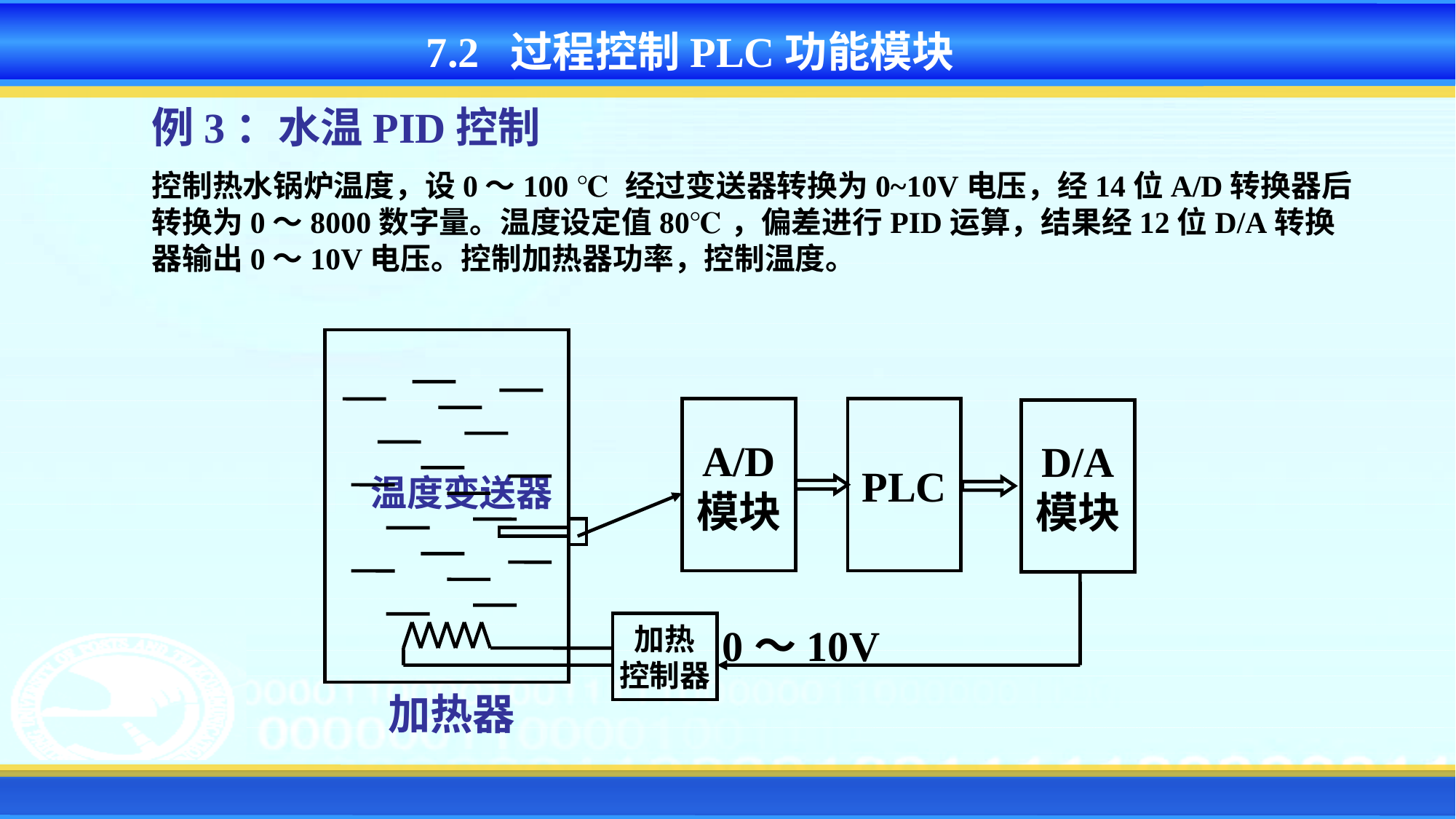

7.2  过程控制PLC功能模块
例3：水温PID控制
控制热水锅炉温度，设0～100 ℃ 经过变送器转换为0~10V电压，经14位A/D转换器后转换为0～8000数字量。温度设定值80℃，偏差进行PID运算，结果经12位D/A转换器输出0～10V电压。控制加热器功率，控制温度。

A/D
模块
PLC

D/A
模块

温度变送器

加热
控制器
0～10V

加热器